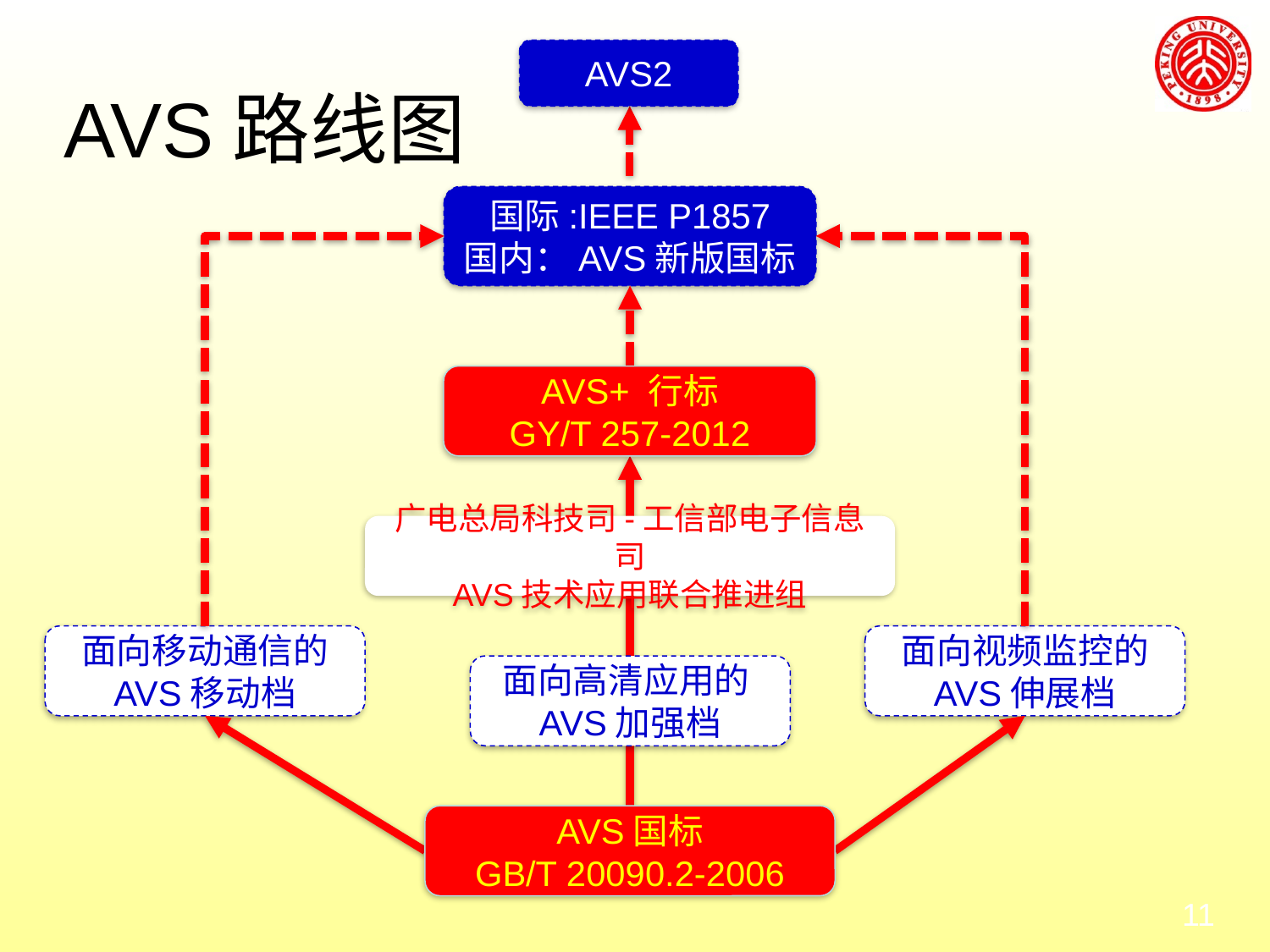

# AVS路线图
AVS2
国际:IEEE P1857
国内：AVS新版国标
AVS+ 行标
GY/T 257-2012
广电总局科技司-工信部电子信息司
AVS技术应用联合推进组
面向移动通信的
AVS移动档
面向视频监控的
AVS伸展档
面向高清应用的AVS加强档
AVS国标
GB/T 20090.2-2006